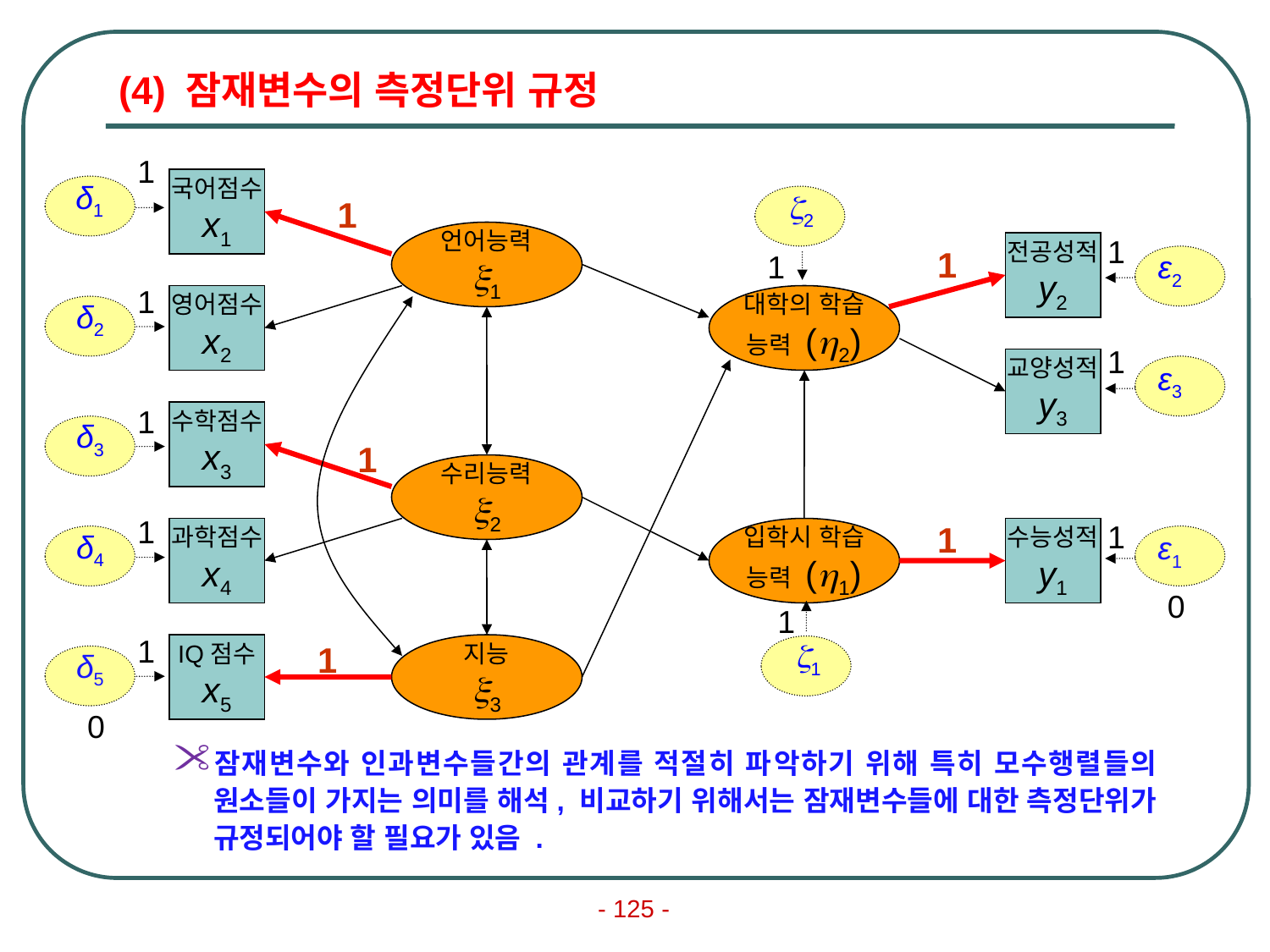

# (4) 잠재변수의 측정단위 규정
1
국어점수
x1

δ1
1

ζ2

언어능력
ξ1
1
전공성적
y2
1
1

ε2

1

영어점수
x2

대학의 학습
능력 (η2)
δ2

1

교양성적
y3

ε3

1
수학점수
x3
δ3

1

수리능력
ξ2

1
1
1
과학점수
x4

입학시 학습
능력 (η1)
수능성적
y1

δ4

ε1

0
1

1
1
IQ점수
x5
지능
ξ3
ζ1

δ5

0
잠재변수와 인과변수들간의 관계를 적절히 파악하기 위해 특히 모수행렬들의 원소들이 가지는 의미를 해석, 비교하기 위해서는 잠재변수들에 대한 측정단위가 규정되어야 할 필요가 있음 .
- 125 -